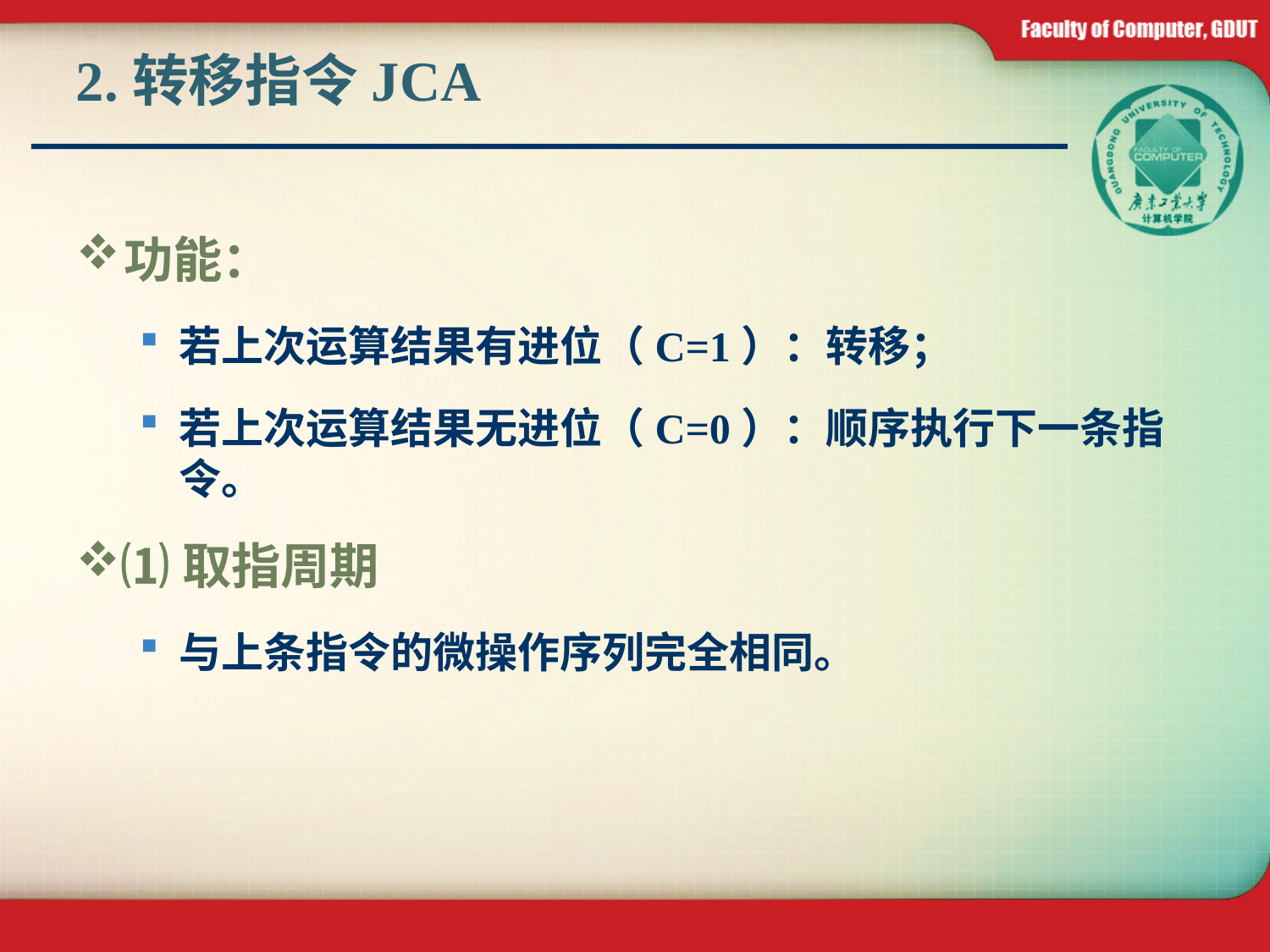

# 2.转移指令JCA
功能：
若上次运算结果有进位（C=1）：转移；
若上次运算结果无进位（C=0）：顺序执行下一条指令。
⑴取指周期
与上条指令的微操作序列完全相同。